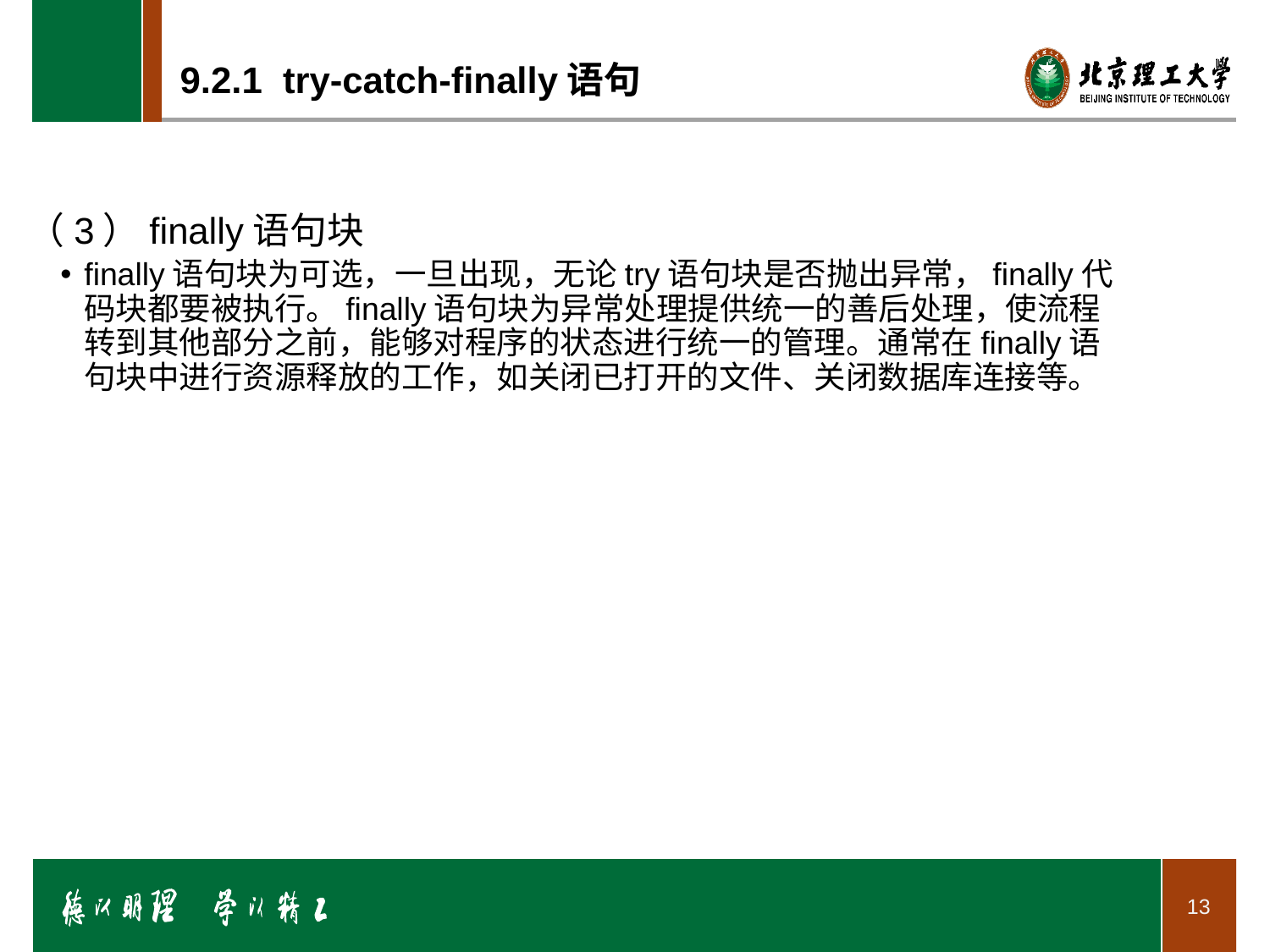

# 9.2.1  try-catch-finally语句
（3）finally语句块
finally语句块为可选，一旦出现，无论try语句块是否抛出异常，finally代码块都要被执行。finally语句块为异常处理提供统一的善后处理，使流程转到其他部分之前，能够对程序的状态进行统一的管理。通常在finally语句块中进行资源释放的工作，如关闭已打开的文件、关闭数据库连接等。